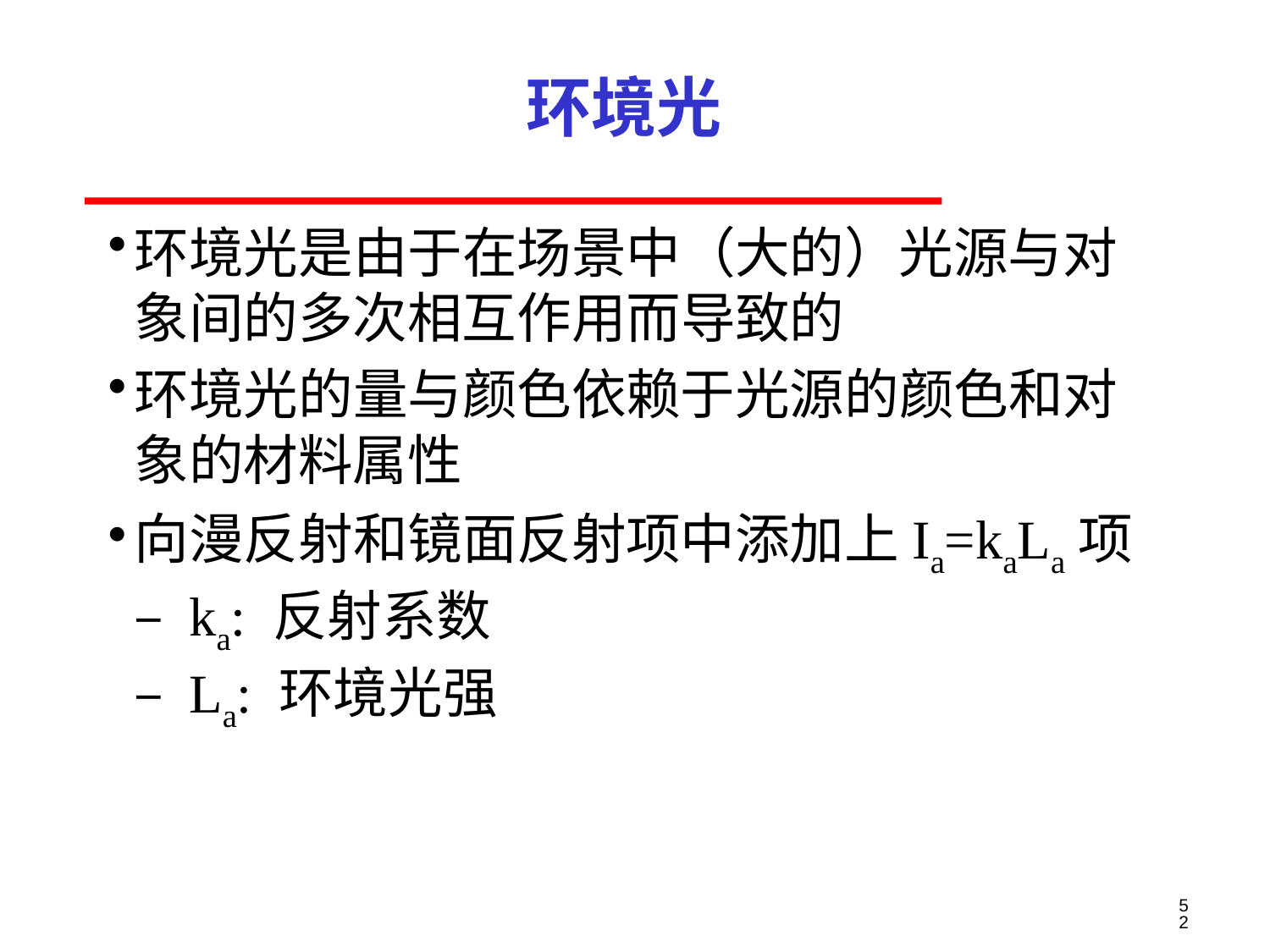

# 环境光
环境光是由于在场景中（大的）光源与对
象间的多次相互作用而导致的
环境光的量与颜色依赖于光源的颜色和对
象的材料属性
向漫反射和镜面反射项中添加上Ia=kaLa项
– ka: 反射系数
– La: 环境光强
52